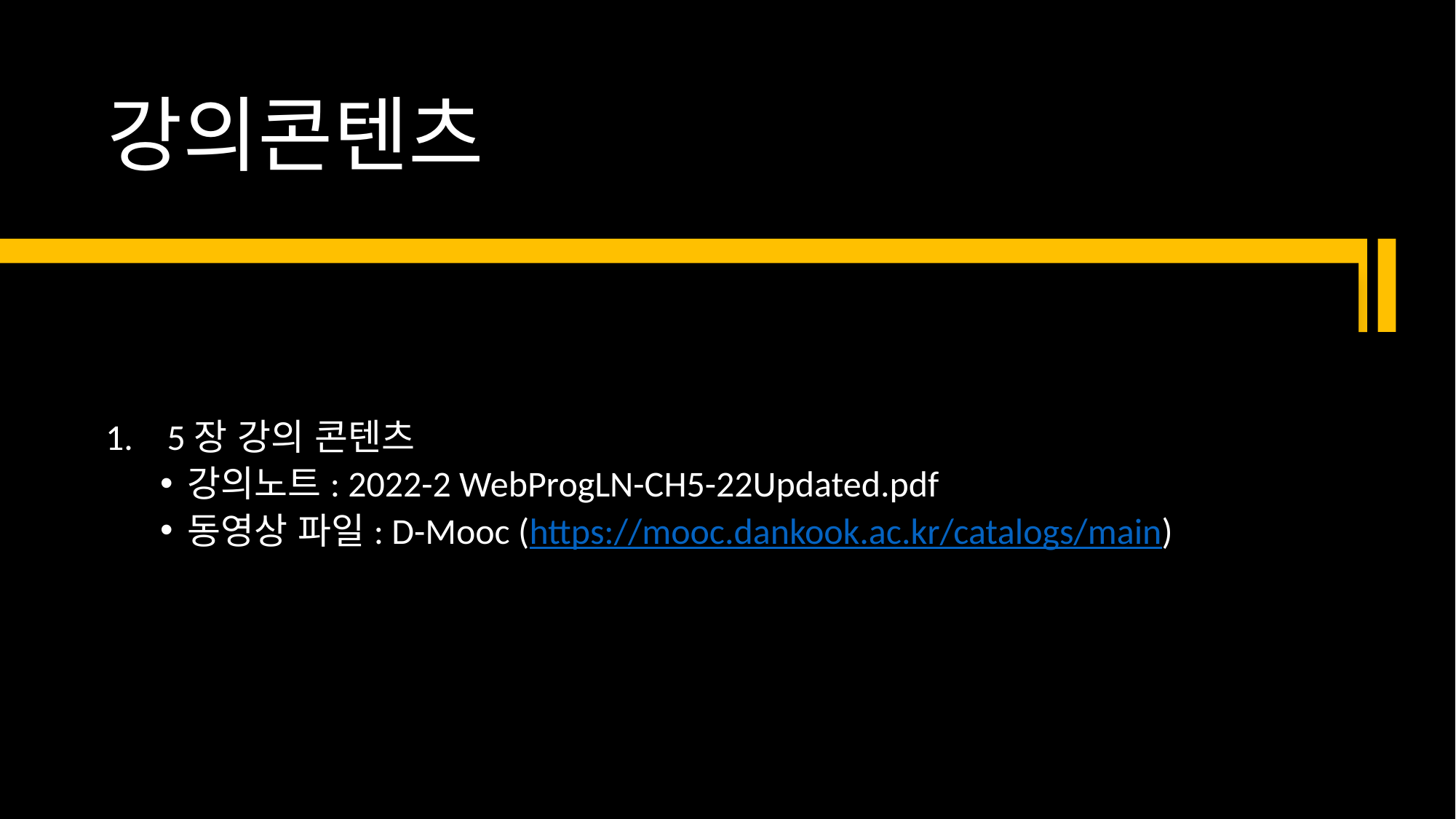

# 강의콘텐츠

5장 강의 콘텐츠
강의노트: 2022-2 WebProgLN-CH5-22Updated.pdf
동영상 파일: D-Mooc (https://mooc.dankook.ac.kr/catalogs/main)